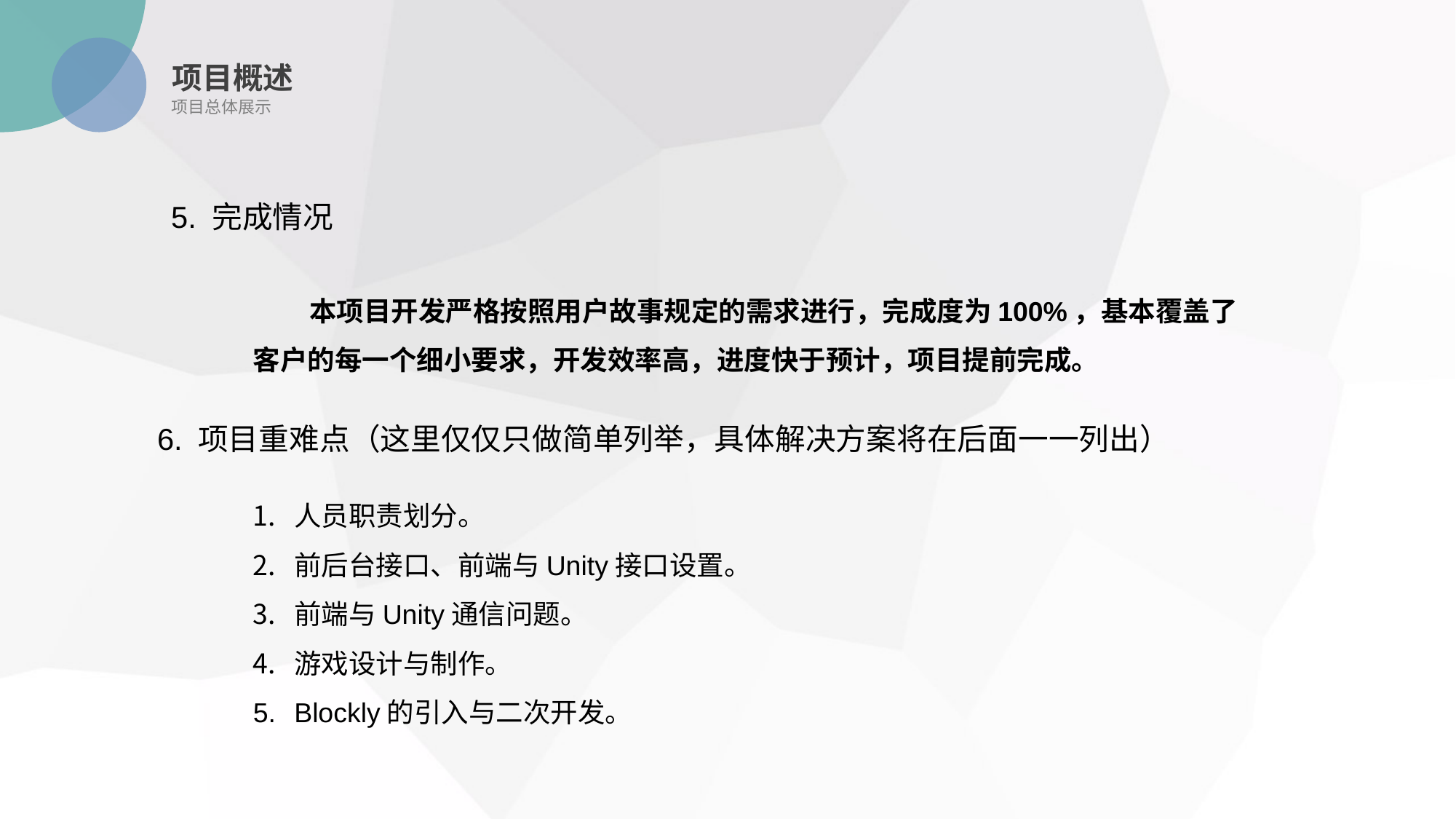

项目概述
项目总体展示
5. 完成情况
        本项目开发严格按照用户故事规定的需求进行，完成度为100%，基本覆盖了客户的每一个细小要求，开发效率高，进度快于预计，项目提前完成。
6. 项目重难点（这里仅仅只做简单列举，具体解决方案将在后面一一列出）
人员职责划分。
前后台接口、前端与Unity接口设置。
前端与Unity通信问题。
游戏设计与制作。
Blockly的引入与二次开发。